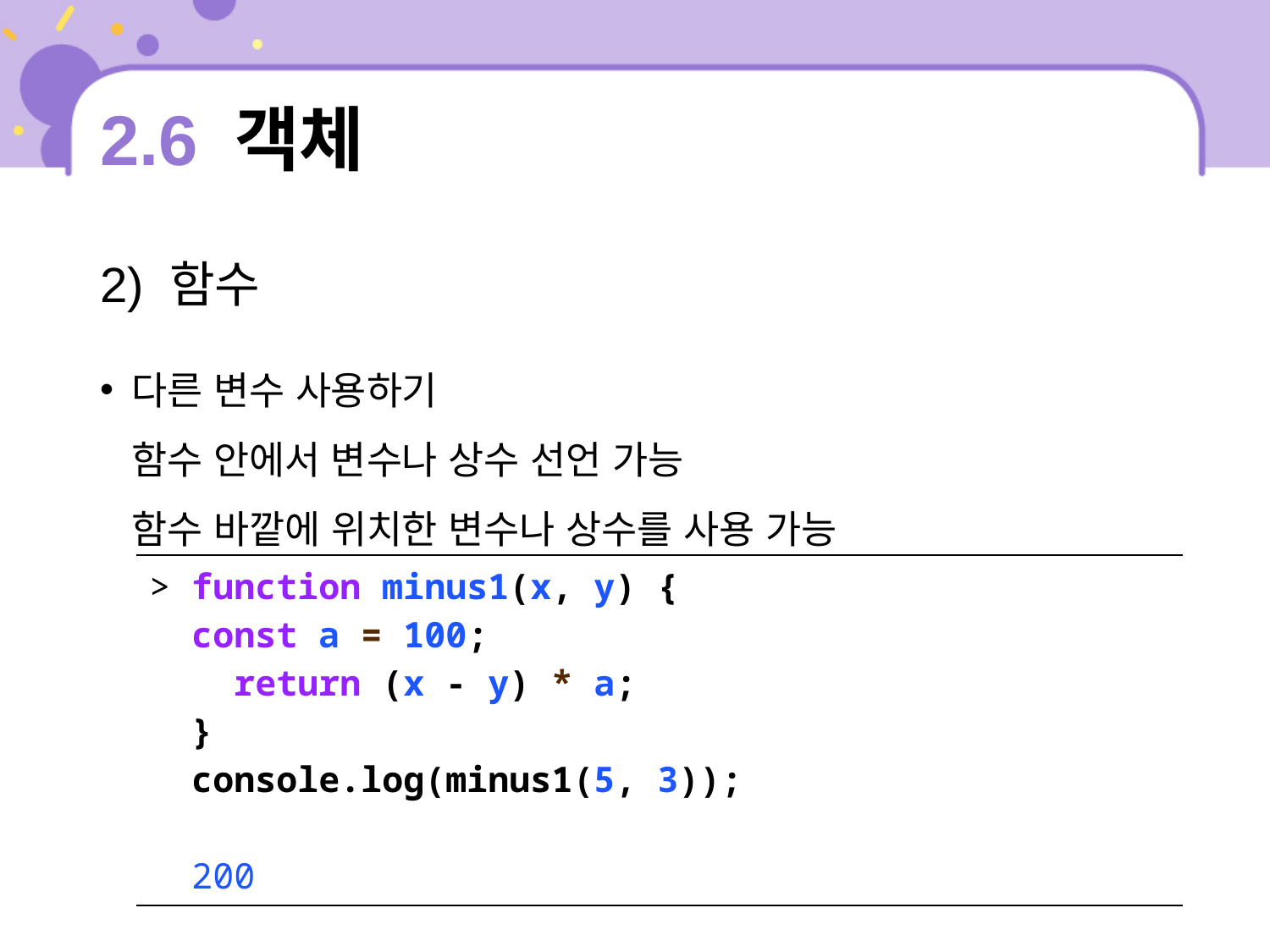

# 2.6 객체
2) 함수
다른 변수 사용하기
함수 안에서 변수나 상수 선언 가능
함수 바깥에 위치한 변수나 상수를 사용 가능
| > function minus1(x, y) { const a = 100; return (x - y) \* a; } console.log(minus1(5, 3)); 200 |
| --- |